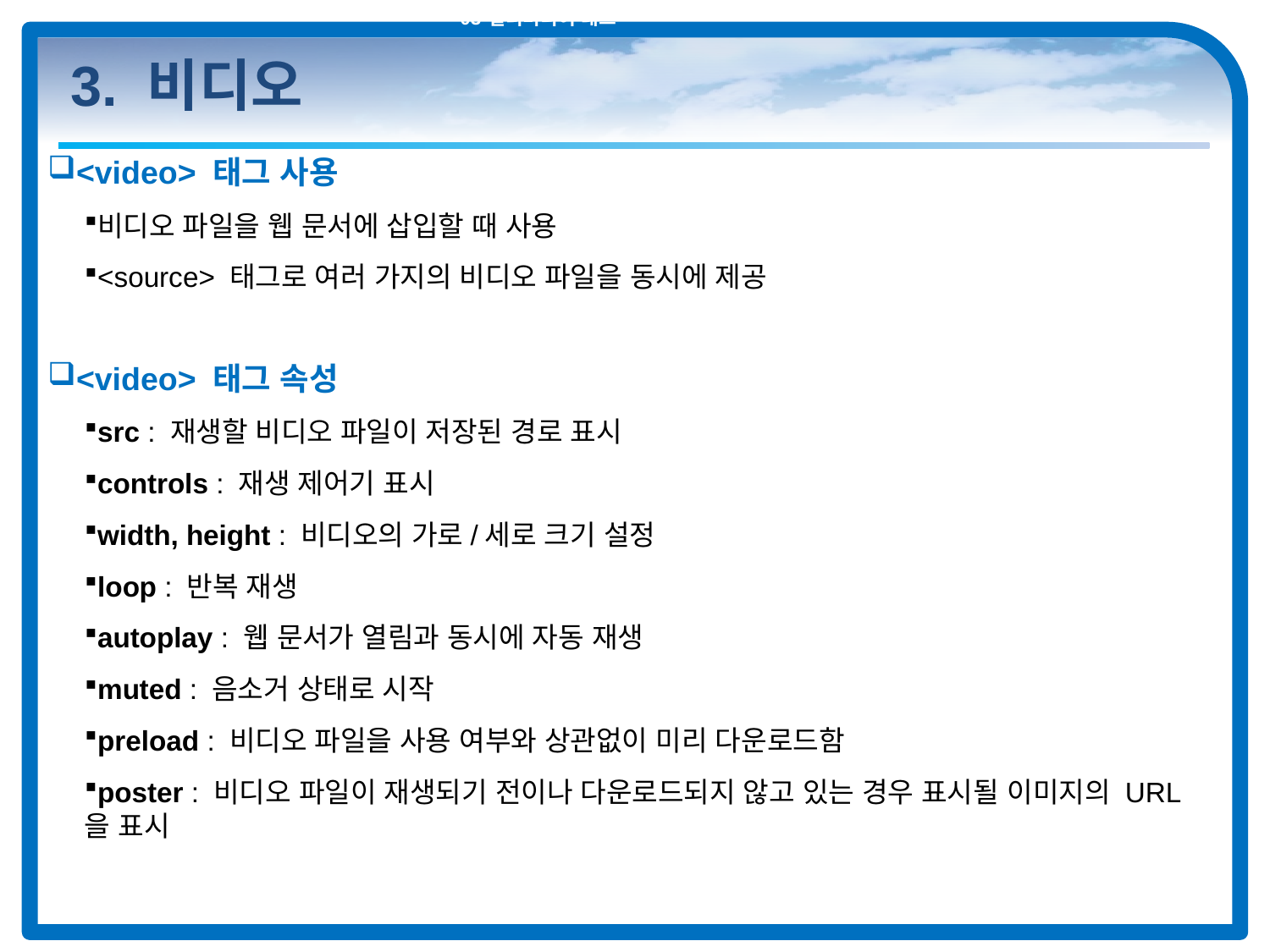

03 멀티미디어 태그
# 3. 비디오
<video> 태그 사용
비디오 파일을 웹 문서에 삽입할 때 사용
<source> 태그로 여러 가지의 비디오 파일을 동시에 제공

<video> 태그 속성
src : 재생할 비디오 파일이 저장된 경로 표시
controls : 재생 제어기 표시
width, height : 비디오의 가로/세로 크기 설정
loop : 반복 재생
autoplay : 웹 문서가 열림과 동시에 자동 재생
muted : 음소거 상태로 시작
preload : 비디오 파일을 사용 여부와 상관없이 미리 다운로드함
poster : 비디오 파일이 재생되기 전이나 다운로드되지 않고 있는 경우 표시될 이미지의 URL을 표시